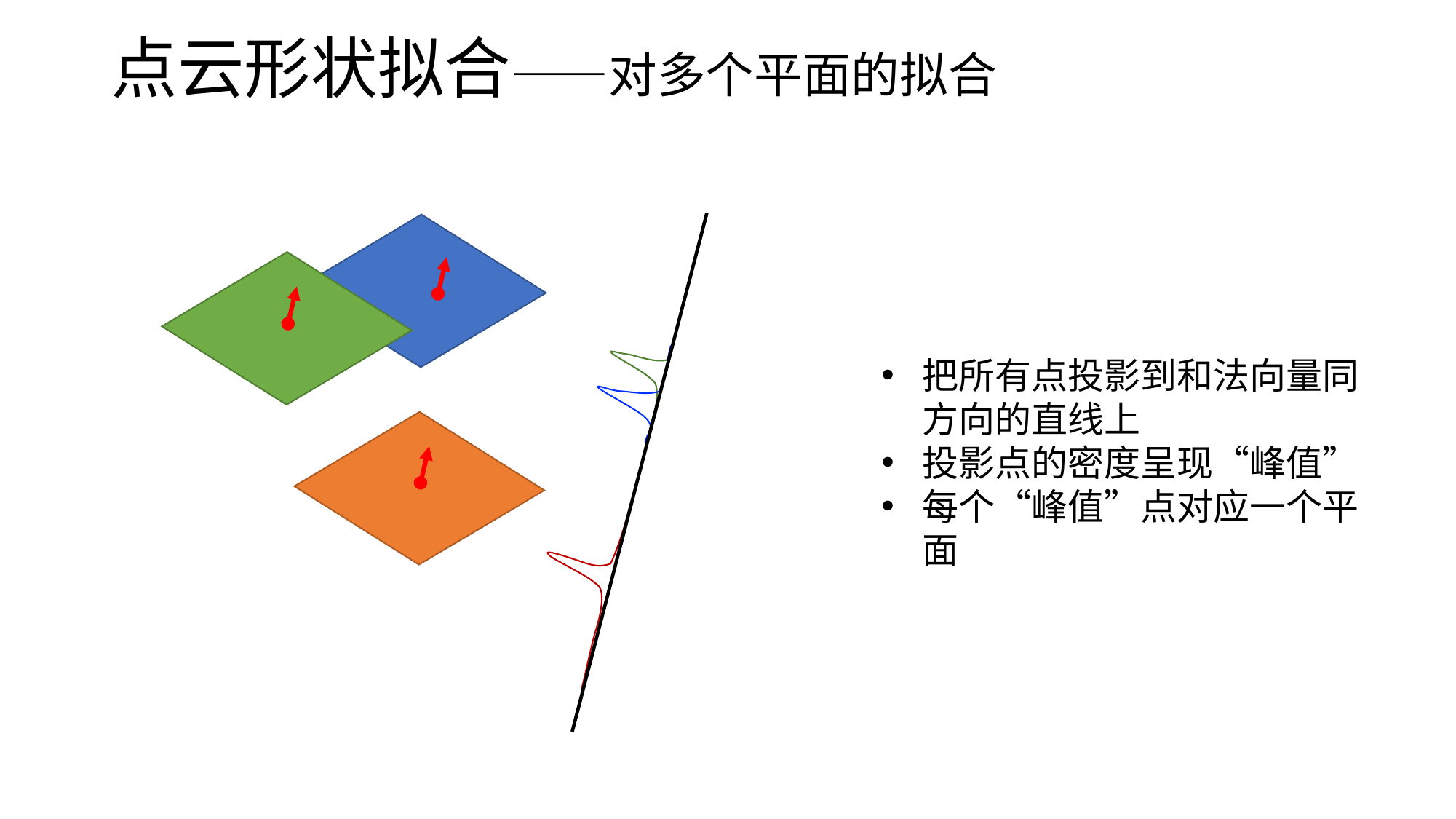

# 点云形状拟合——对多个平面的拟合

把所有点投影到和法向量同方向的直线上
投影点的密度呈现“峰值”
每个“峰值”点对应一个平面